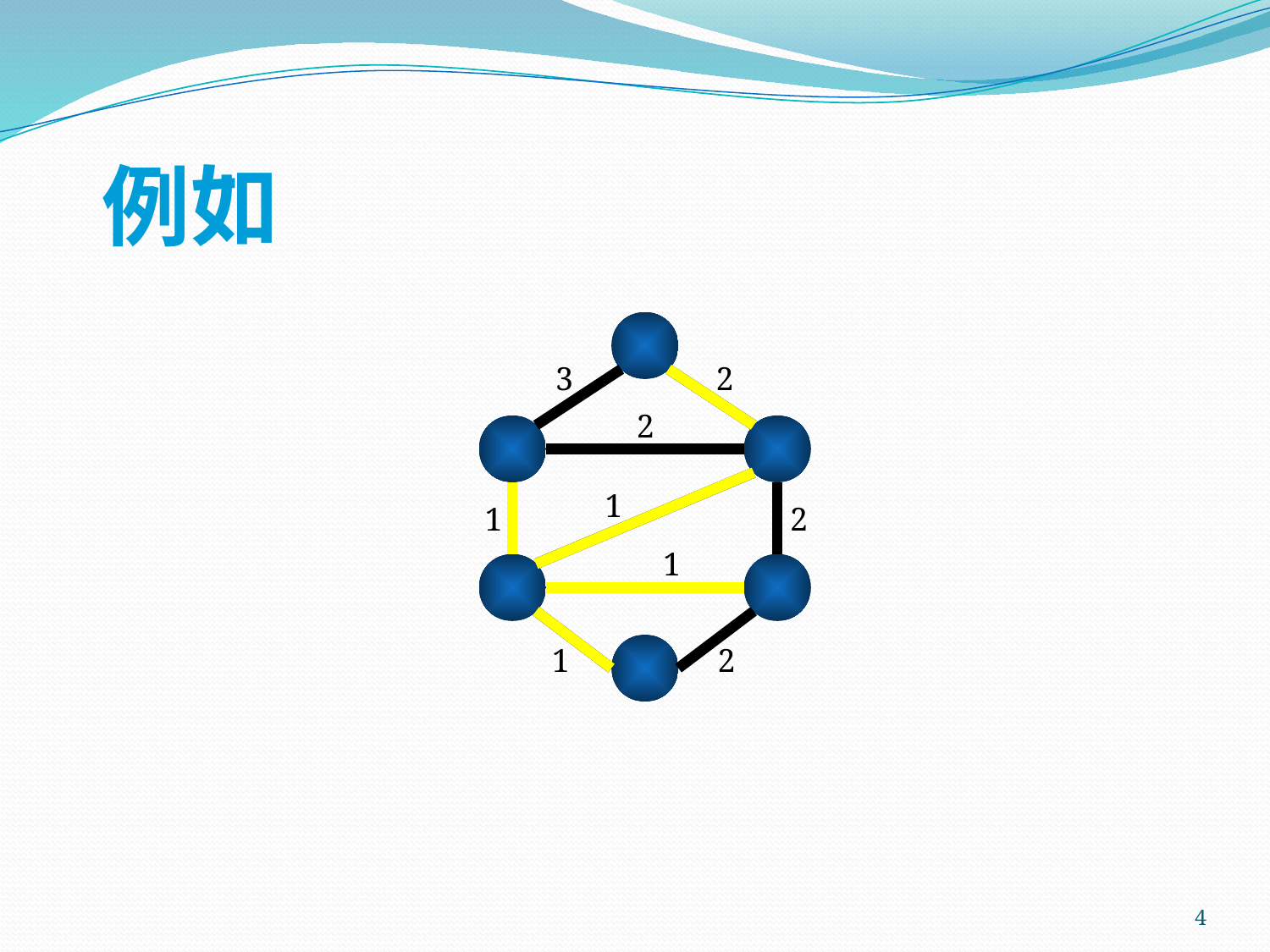

# 例如

3
2
2

1
1
2
1

1
2

4